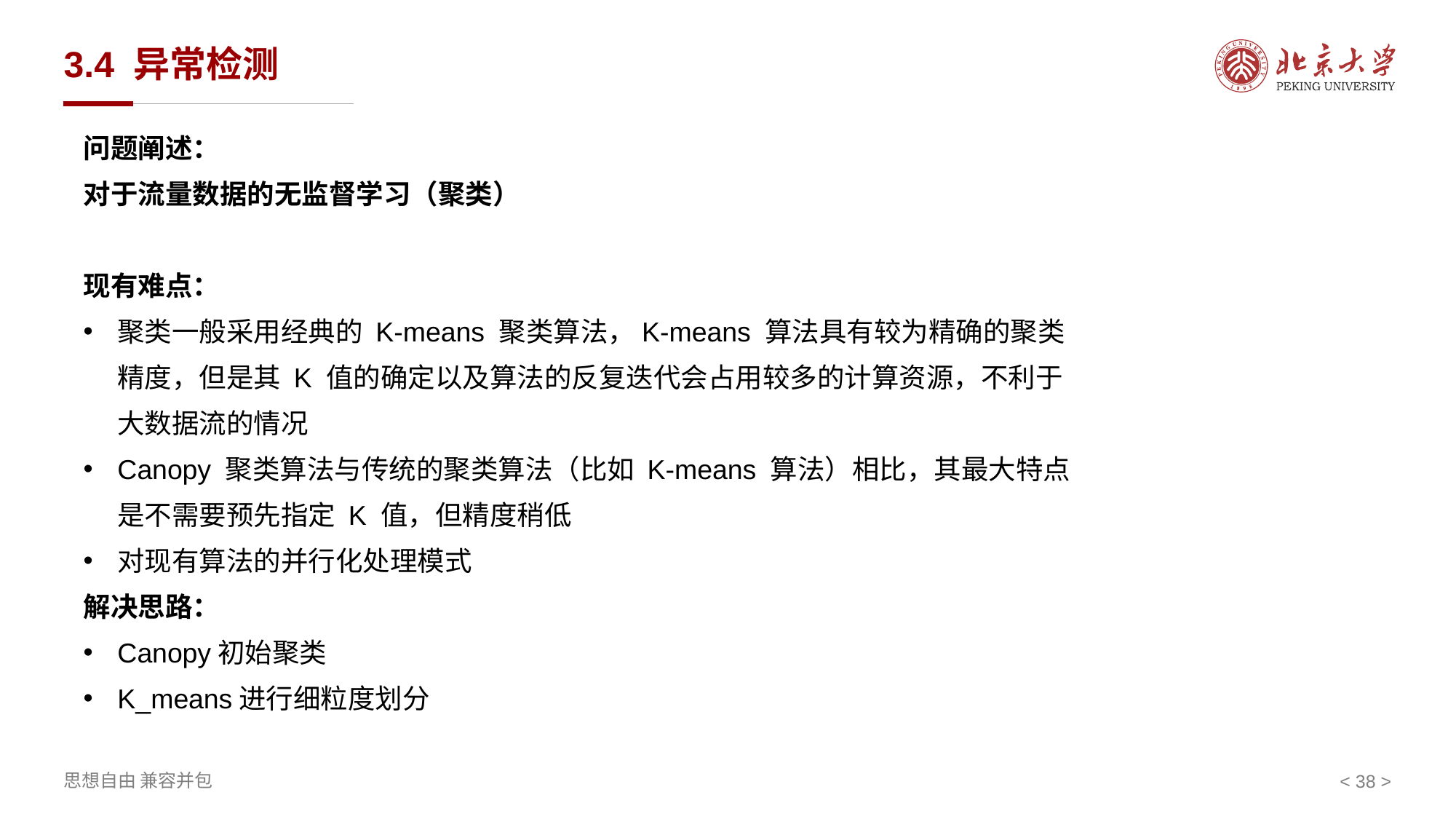

# 3.4 异常检测
问题阐述：
对于流量数据的无监督学习（聚类）

现有难点：
聚类一般采用经典的 K-means 聚类算法，K-means 算法具有较为精确的聚类精度，但是其 K 值的确定以及算法的反复迭代会占用较多的计算资源，不利于大数据流的情况
Canopy 聚类算法与传统的聚类算法（比如 K-means 算法）相比，其最大特点是不需要预先指定 K 值，但精度稍低
对现有算法的并行化处理模式
解决思路：
Canopy初始聚类
K_means进行细粒度划分
< 38 >